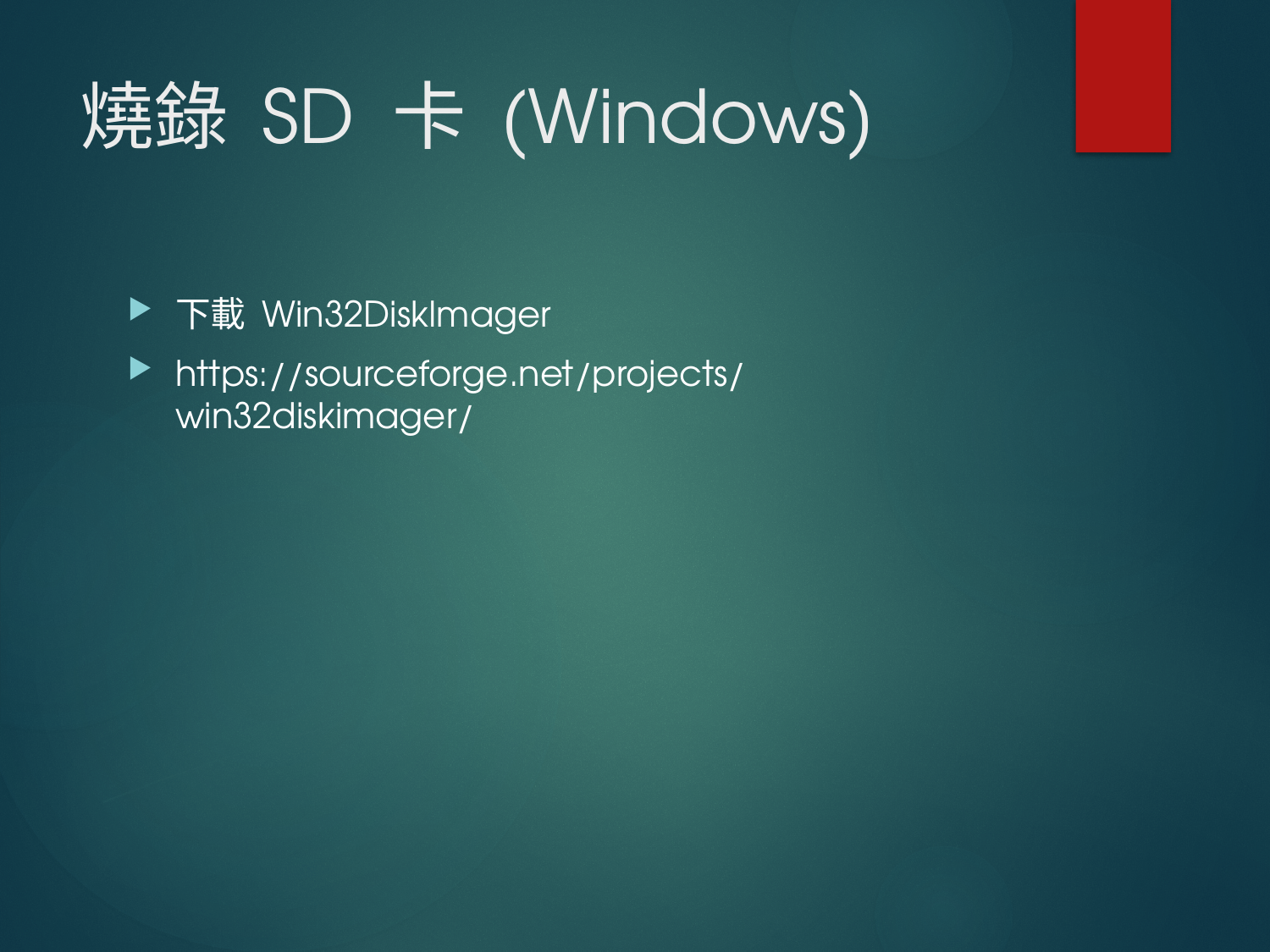

# 燒錄 SD 卡 (Windows)
下載 Win32DiskImager
https://sourceforge.net/projects/win32diskimager/